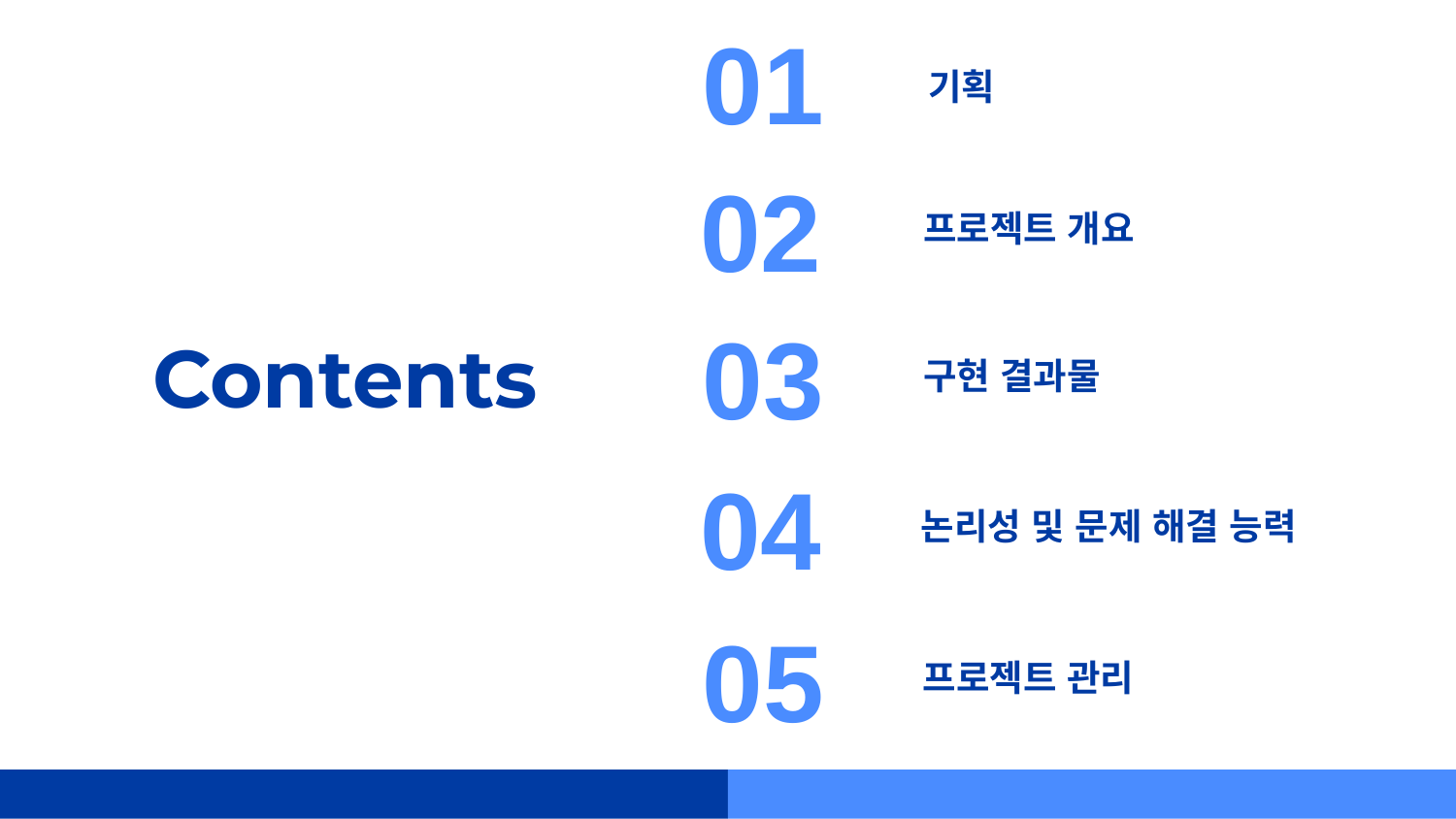

01
기획
02
프로젝트 개요
03
# Contents
구현 결과물
04
논리성 및 문제 해결 능력
05
프로젝트 관리